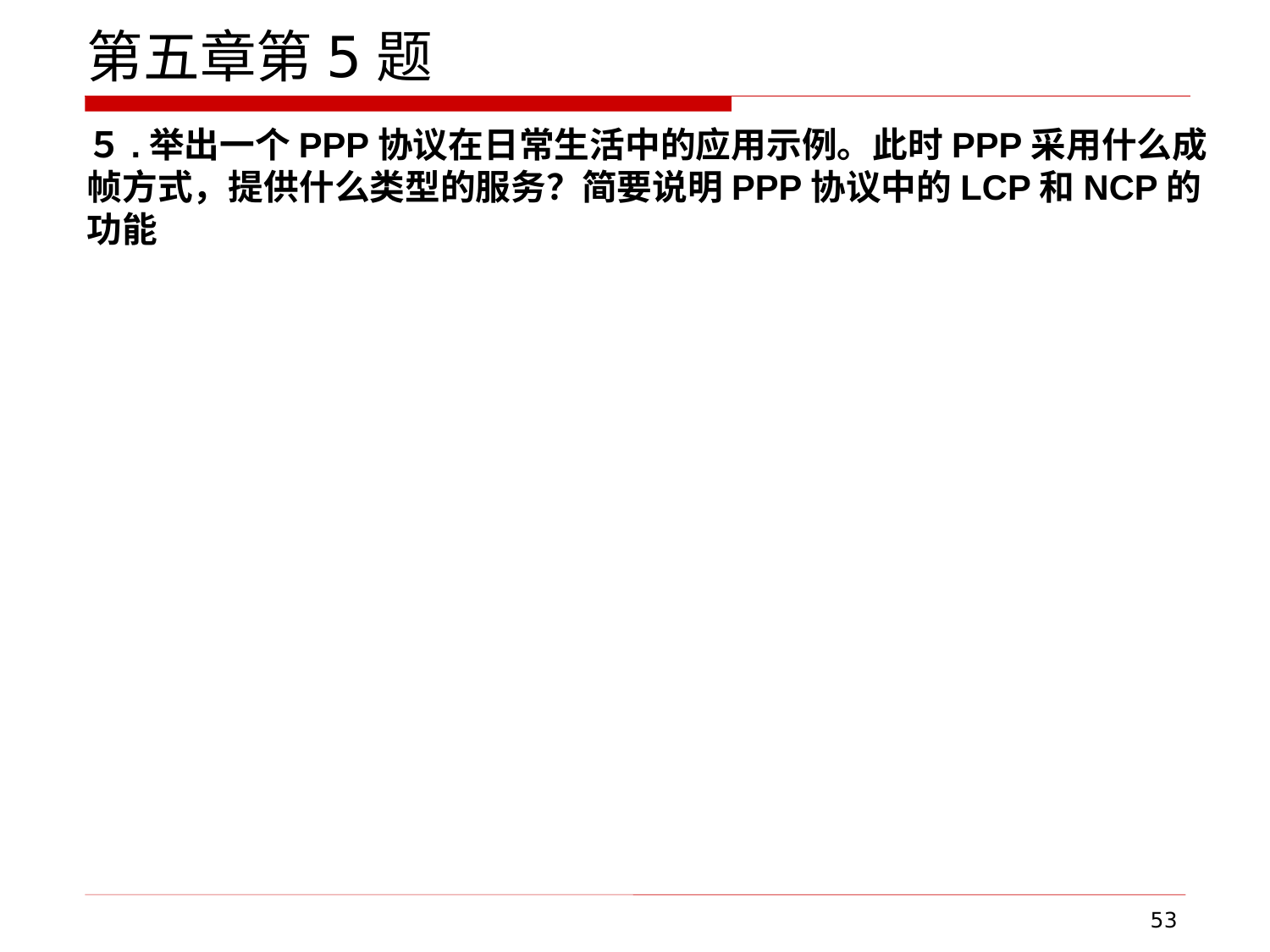

第五章第5题
５.举出一个PPP协议在日常生活中的应用示例。此时PPP采用什么成帧方式，提供什么类型的服务？简要说明PPP协议中的LCP和NCP的功能

53